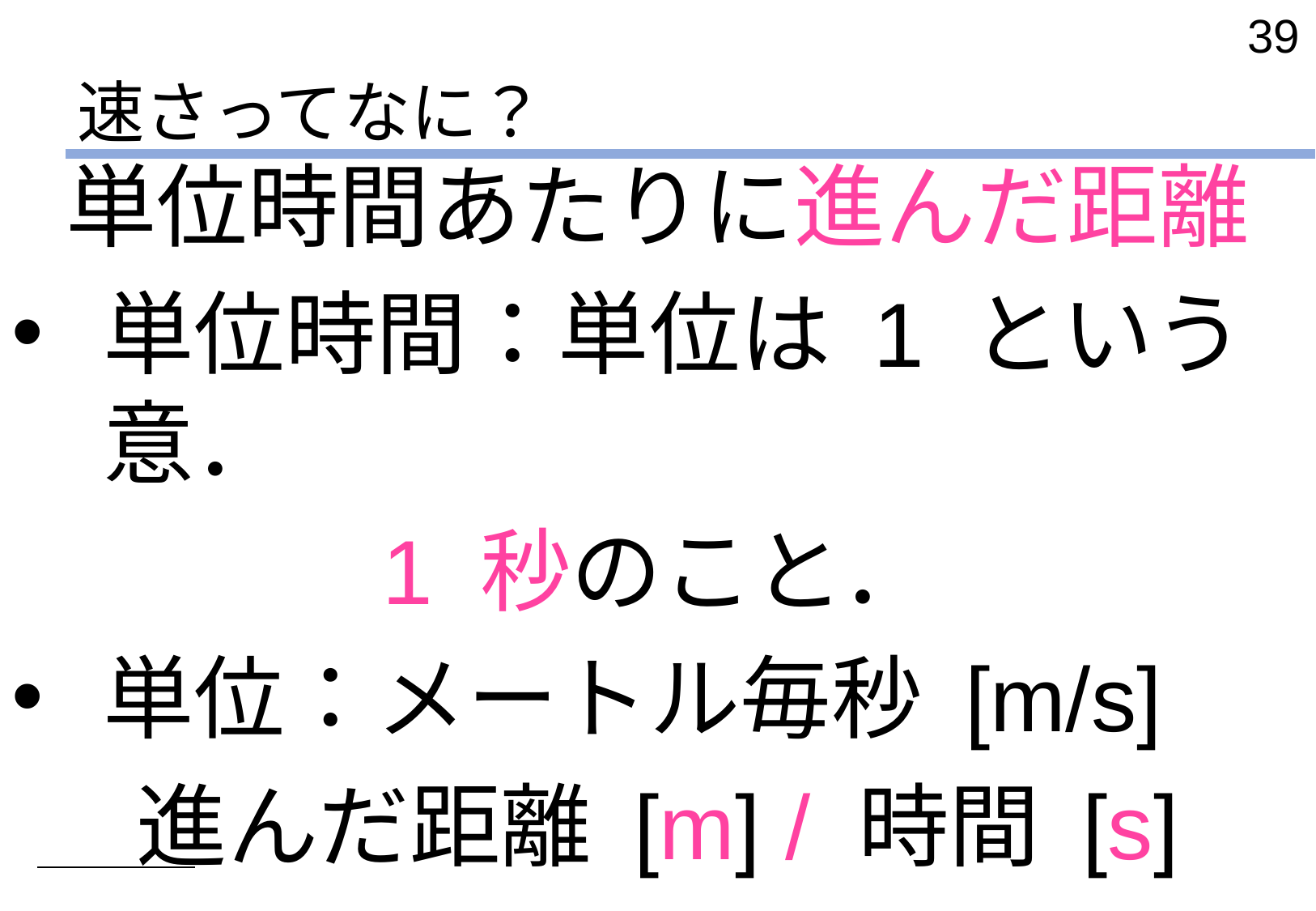

39
# 速さってなに？
単位時間あたりに進んだ距離
単位時間：単位は 1 という意．
1 秒のこと．
単位：メートル毎秒 [m/s]
進んだ距離 [m] / 時間 [s]